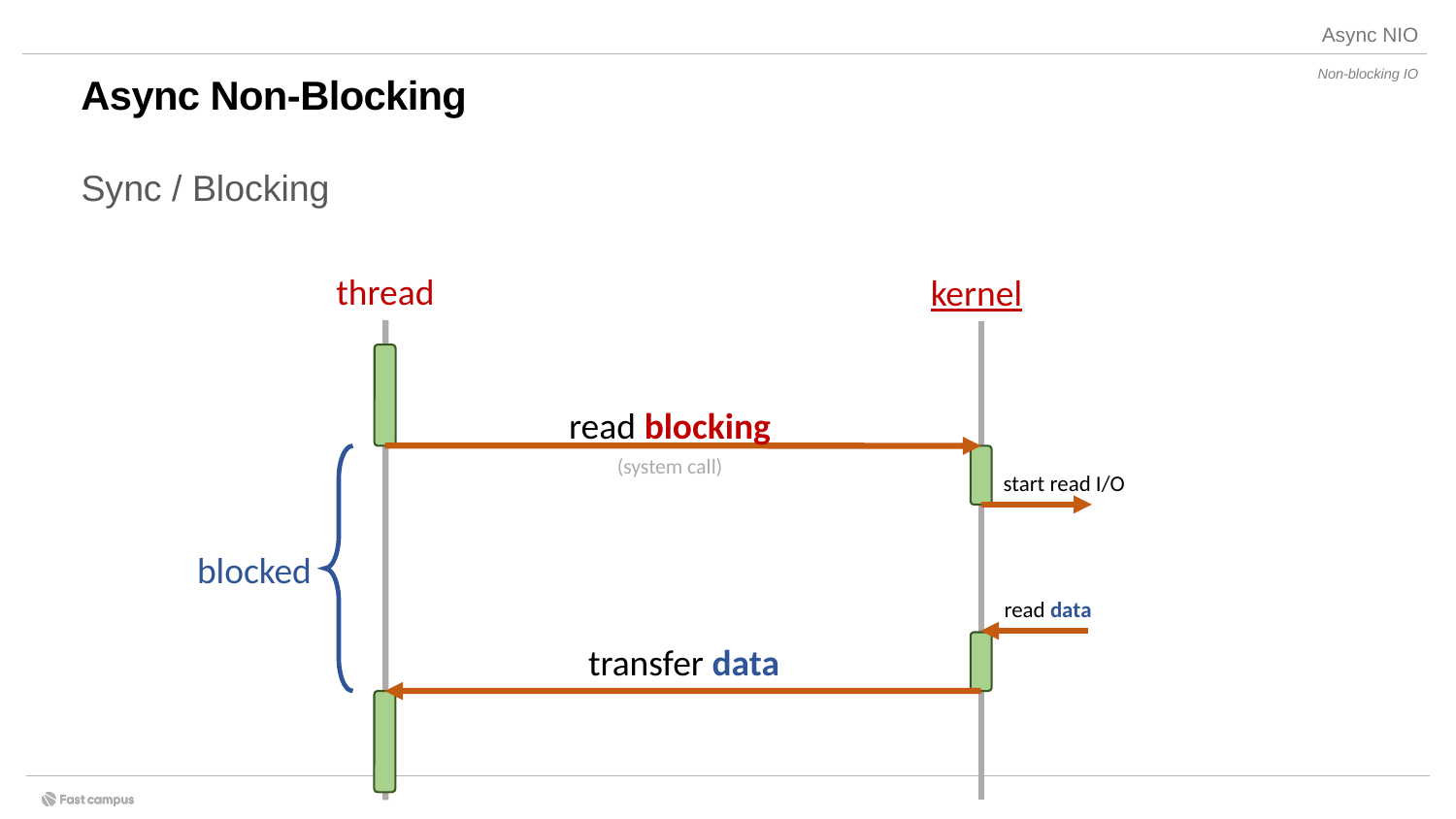

Async NIO
Non-blocking IO
# Async Non-Blocking
2.
비동기 호출이란 ?
Sync / Blocking
thread
kernel

read blocking

(system call)

start read I/O
blocked
read data
transfer data